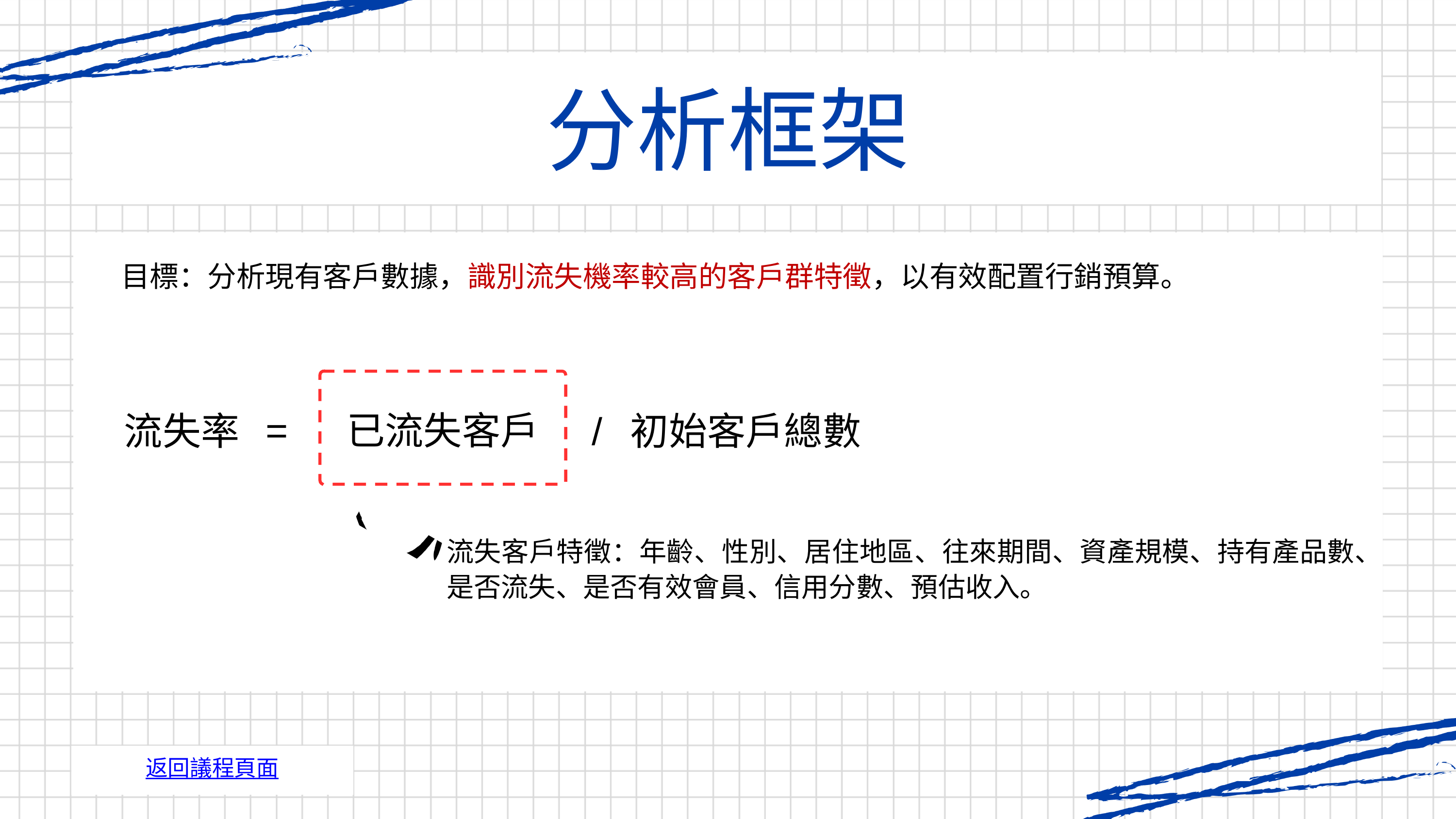

分析框架

目標：分析現有客戶數據，識別流失機率較高的客戶群特徵，以有效配置行銷預算。

=
已流失客戶
流失率
/
初始客戶總數

流失客戶特徵：年齡、性別、居住地區、往來期間、資產規模、持有產品數、是否流失、是否有效會員、信用分數、預估收入。

返回議程頁面